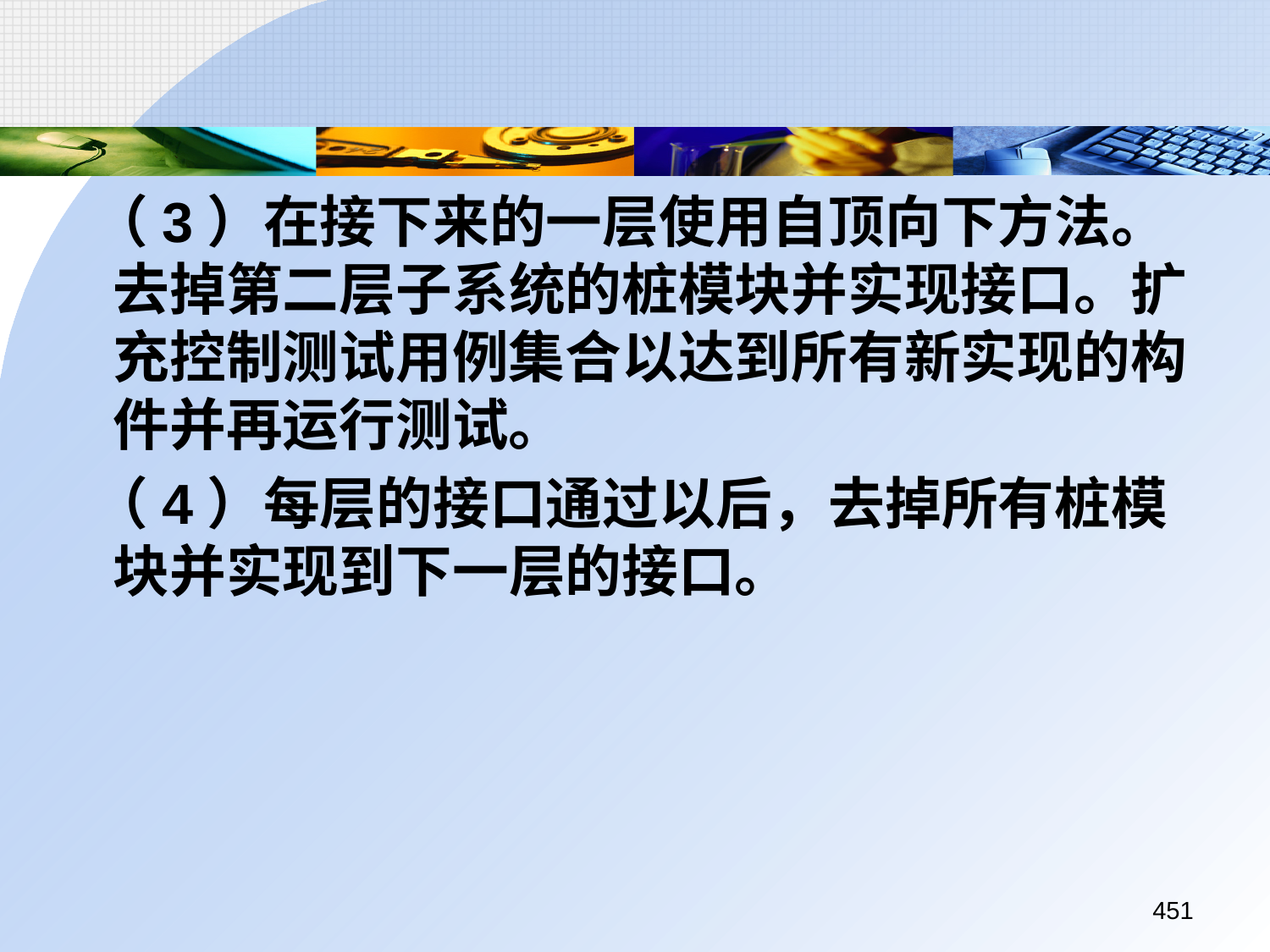

（3）在接下来的一层使用自顶向下方法。去掉第二层子系统的桩模块并实现接口。扩充控制测试用例集合以达到所有新实现的构件并再运行测试。
 （4）每层的接口通过以后，去掉所有桩模块并实现到下一层的接口。

451